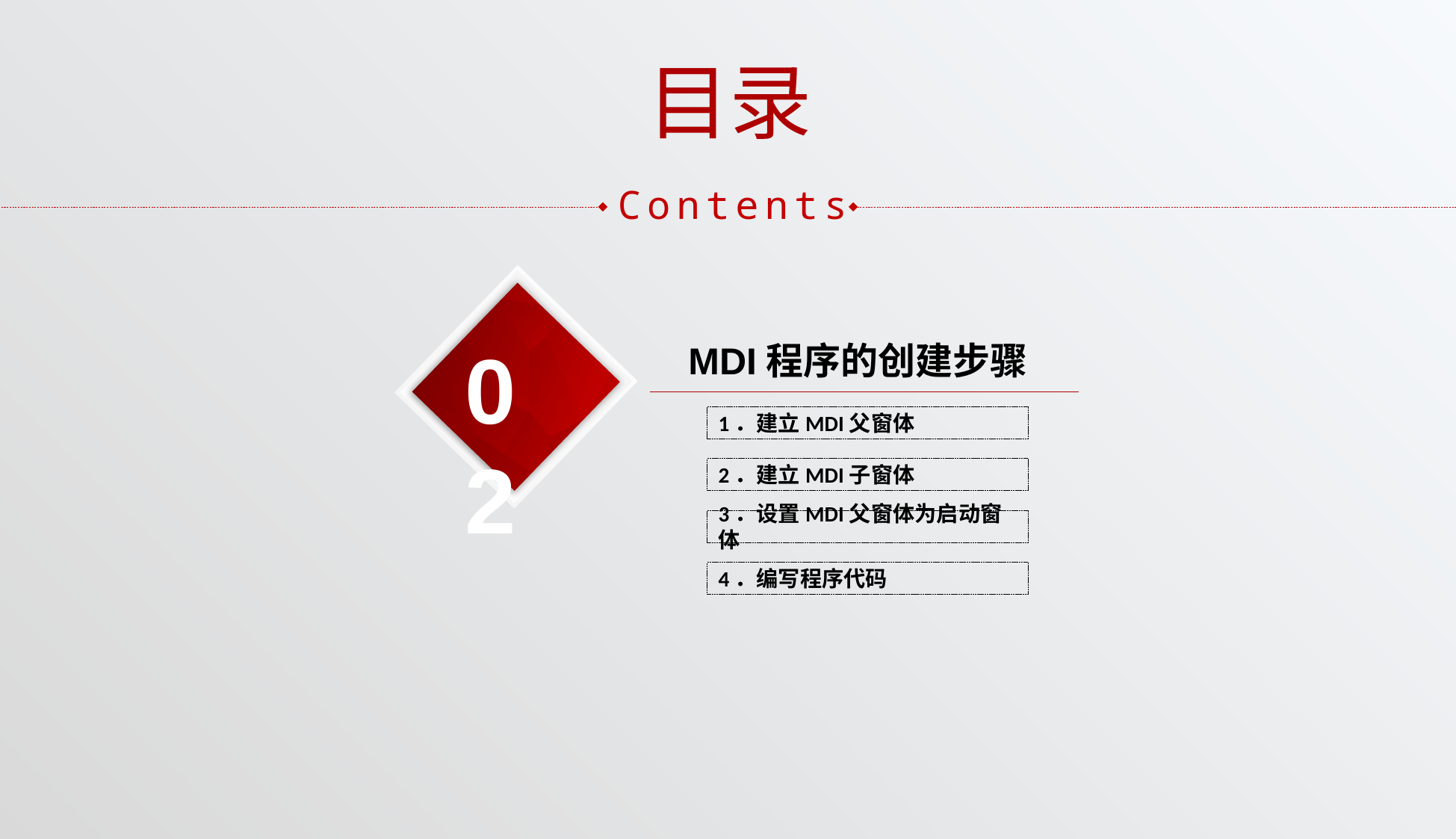

目录
Contents

02
MDI程序的创建步骤
1．建立MDI父窗体
2．建立MDI子窗体
3．设置MDI父窗体为启动窗体
4．编写程序代码